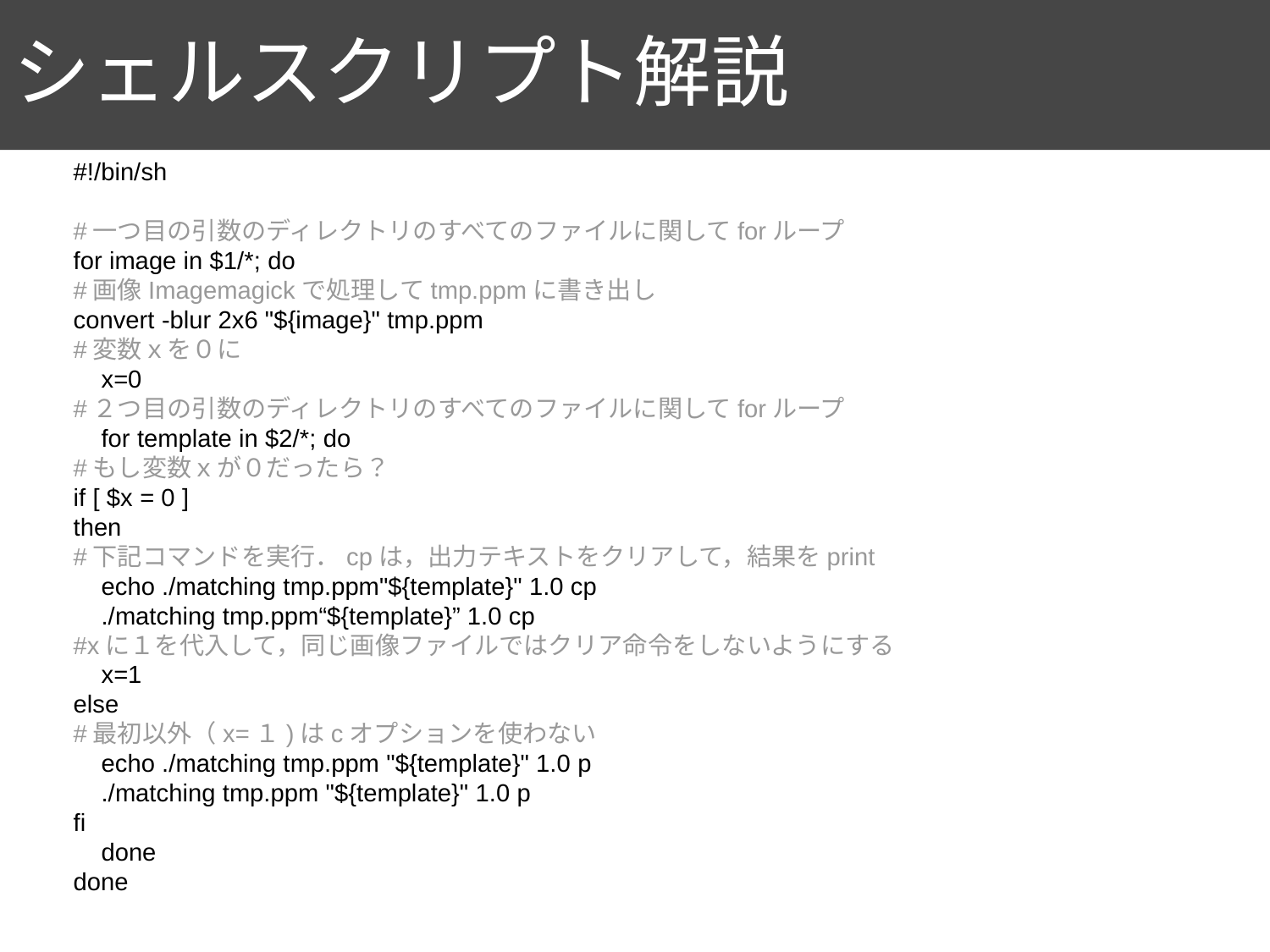

# シェルスクリプト解説
82
#!/bin/sh

#一つ目の引数のディレクトリのすべてのファイルに関してforループ
for image in $1/*; do
#画像Imagemagickで処理してtmp.ppmに書き出し
convert -blur 2x6 "${image}" tmp.ppm
#変数ｘを０に
    x=0
#２つ目の引数のディレクトリのすべてのファイルに関してforループ
    for template in $2/*; do
#もし変数ｘが０だったら？
if [ $x = 0 ]
then
#下記コマンドを実行．cpは，出力テキストをクリアして，結果をprint
    echo ./matching tmp.ppm"${template}" 1.0 cp
    ./matching tmp.ppm“${template}” 1.0 cp
#xに１を代入して，同じ画像ファイルではクリア命令をしないようにする
    x=1
else
#最初以外（x=１)はcオプションを使わない
    echo ./matching tmp.ppm "${template}" 1.0 p
    ./matching tmp.ppm "${template}" 1.0 p
fi
    done
done